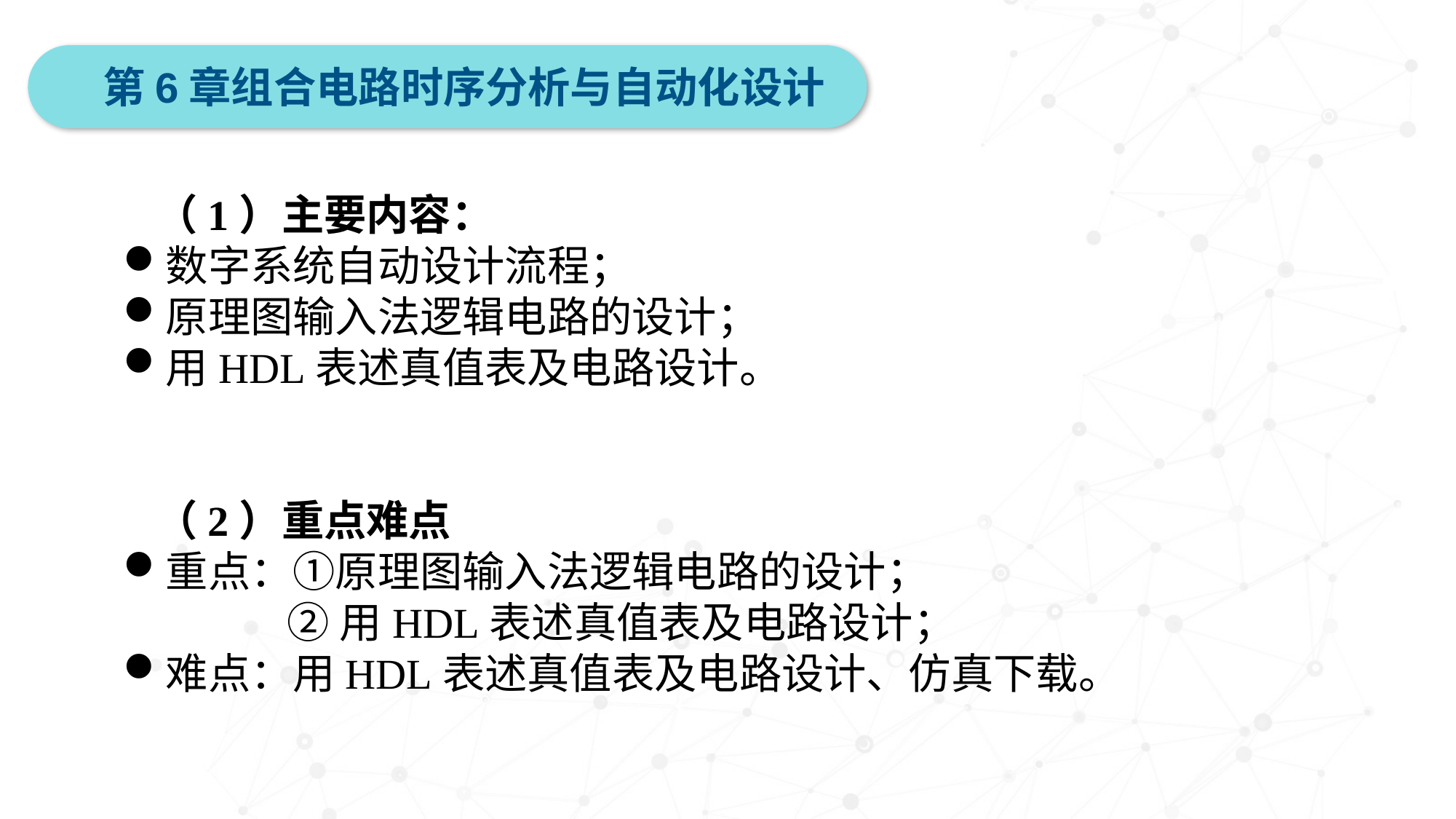

第6章组合电路时序分析与自动化设计
（1）主要内容：
数字系统自动设计流程；
原理图输入法逻辑电路的设计；
用HDL表述真值表及电路设计。

（2）重点难点
重点：①原理图输入法逻辑电路的设计；
②用HDL表述真值表及电路设计；
难点：用HDL表述真值表及电路设计、仿真下载。